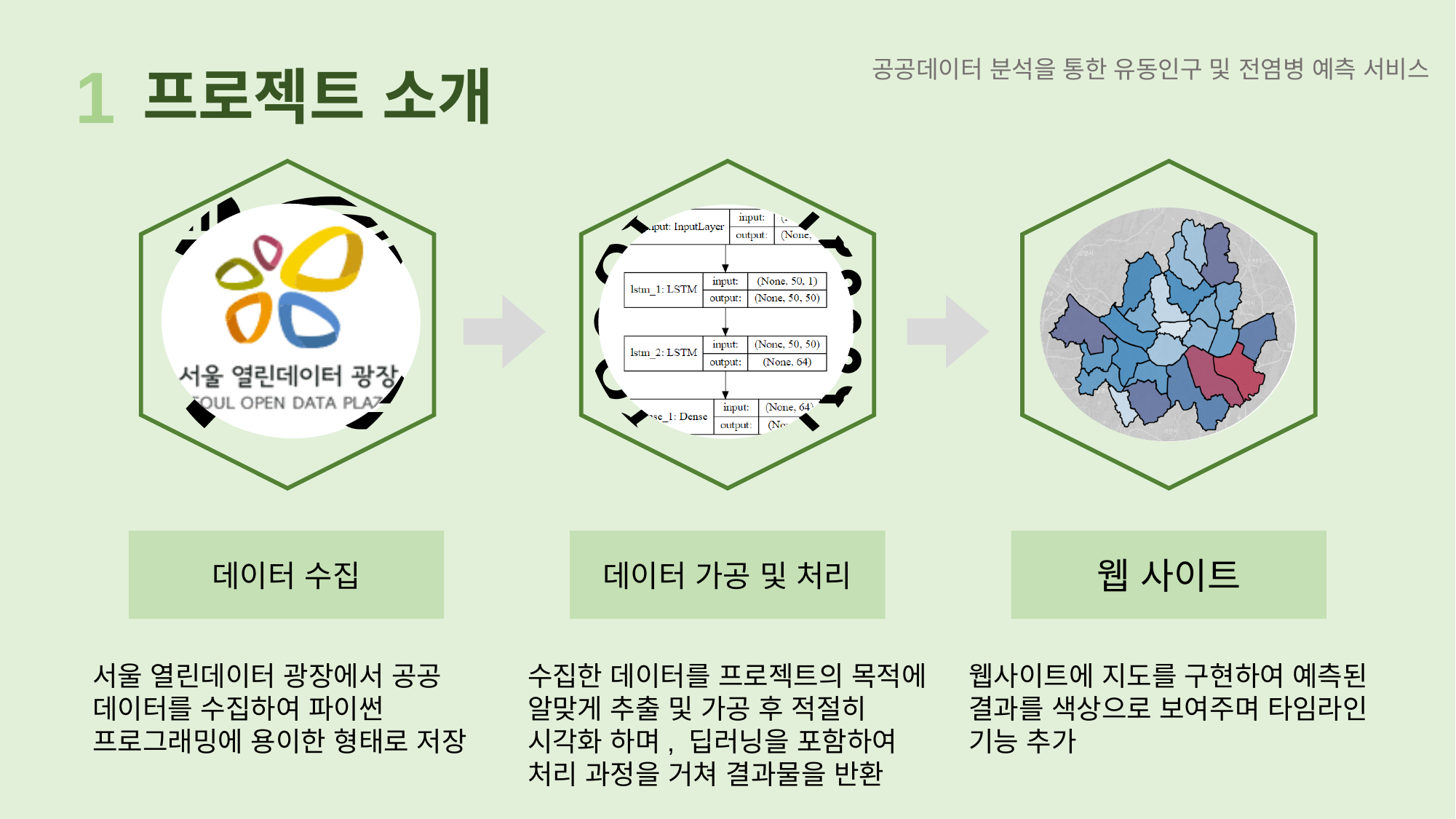

1
프로젝트 소개

데이터 수집
데이터 가공 및 처리
웹 사이트
서울 열린데이터 광장에서 공공 데이터를 수집하여 파이썬 프로그래밍에 용이한 형태로 저장
수집한 데이터를 프로젝트의 목적에 알맞게 추출 및 가공 후 적절히 시각화 하며, 딥러닝을 포함하여 처리 과정을 거쳐 결과물을 반환
웹사이트에 지도를 구현하여 예측된 결과를 색상으로 보여주며 타임라인 기능 추가